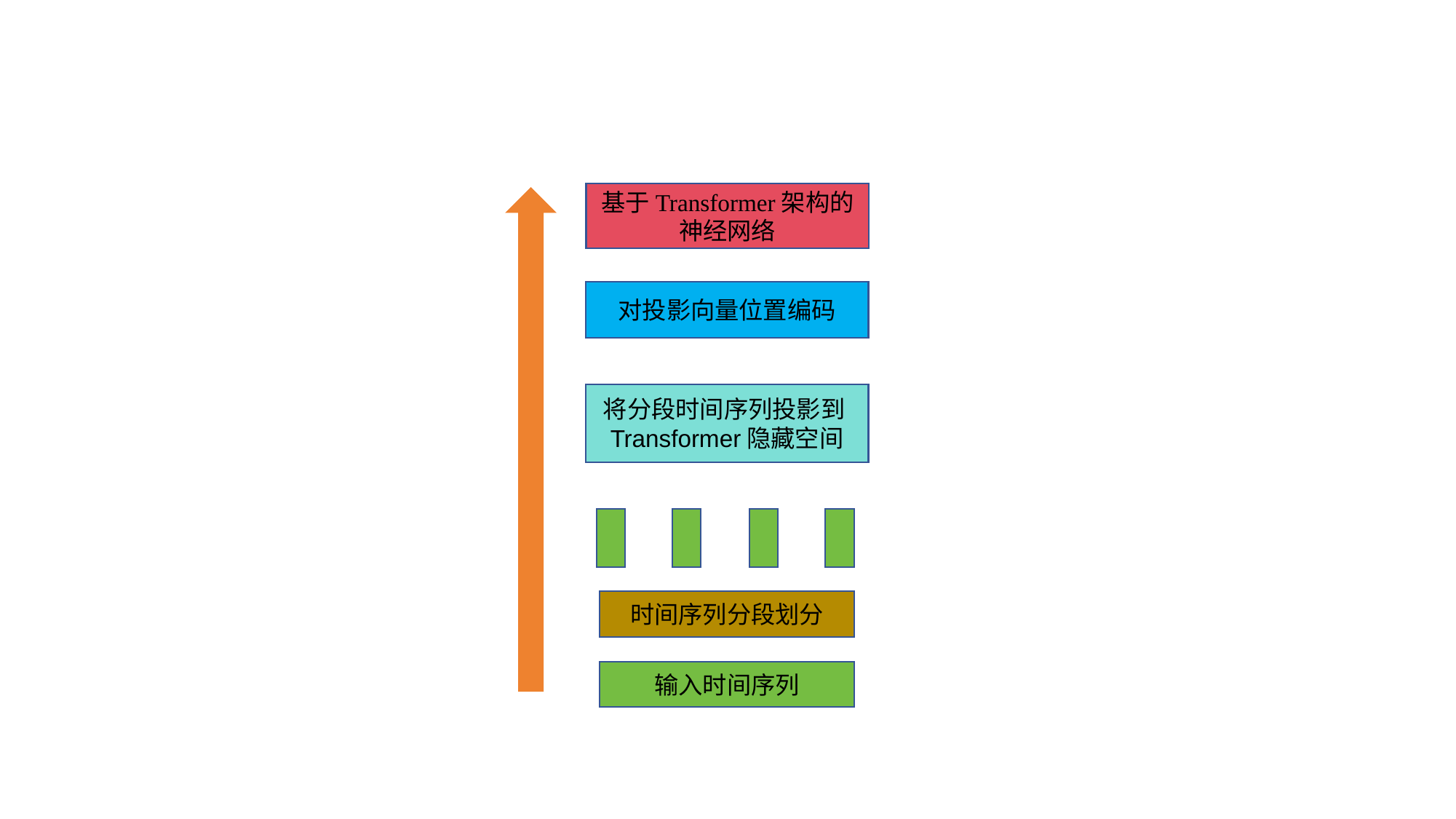

基于Transformer架构的神经网络

对投影向量位置编码
将分段时间序列投影到Transformer隐藏空间

时间序列分段划分
输入时间序列